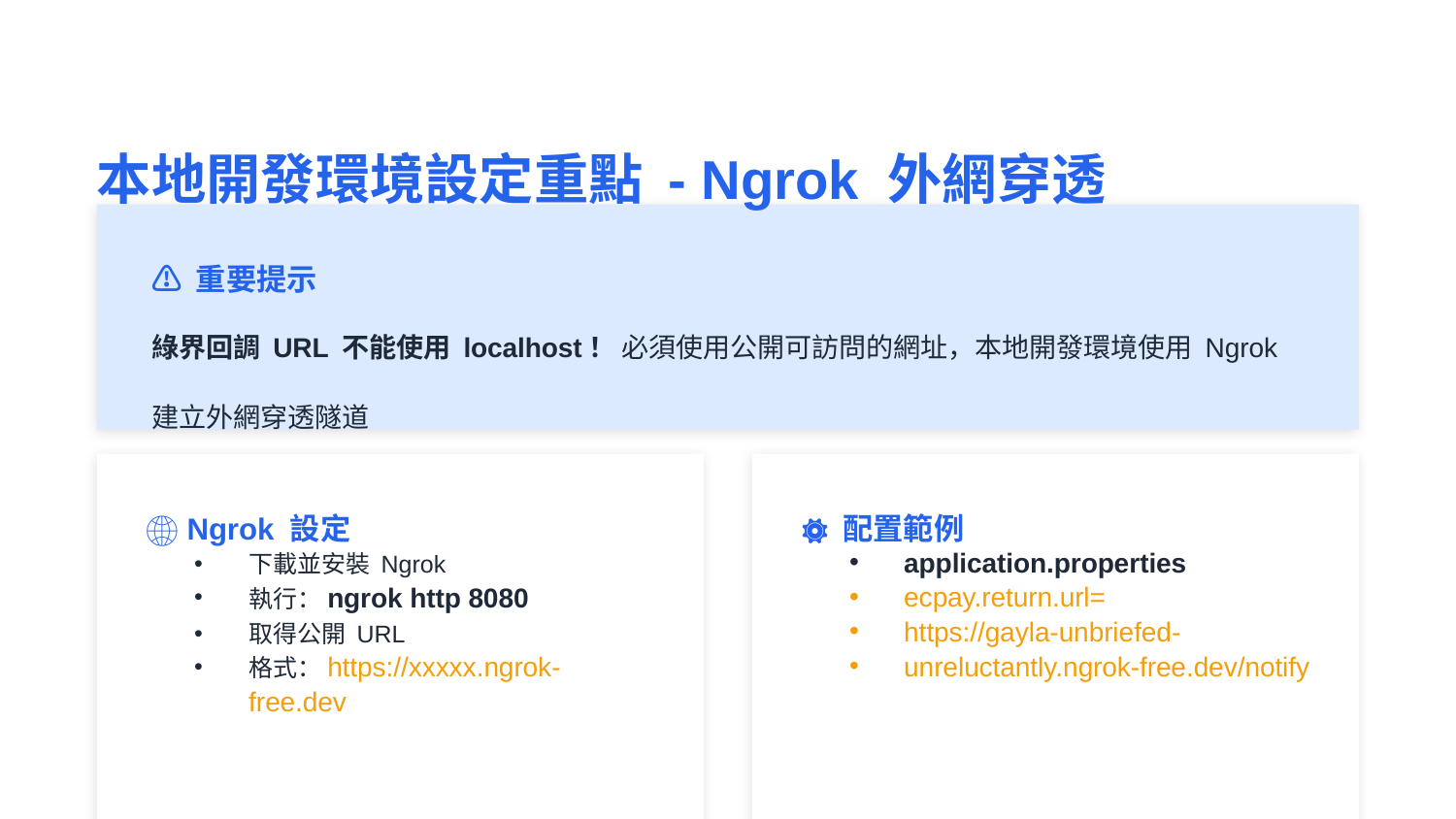

本地開發環境設定重點 - Ngrok 外網穿透

⚠️ 重要提示
綠界回調 URL 不能使用 localhost！ 必須使用公開可訪問的網址，本地開發環境使用 Ngrok 建立外網穿透隧道

🌐 Ngrok 設定
⚙️ 配置範例
下載並安裝 Ngrok
執行：ngrok http 8080
取得公開 URL
格式：https://xxxxx.ngrok-free.dev
application.properties
ecpay.return.url=
https://gayla-unbriefed-
unreluctantly.ngrok-free.dev/notify

✅ 測試流程
啟動 Ngrok → 更新 application.properties 配置 → 重啟 Spring Boot 應用 → 完成綠界支付流程測試 → 生產環境時更改為真實域名